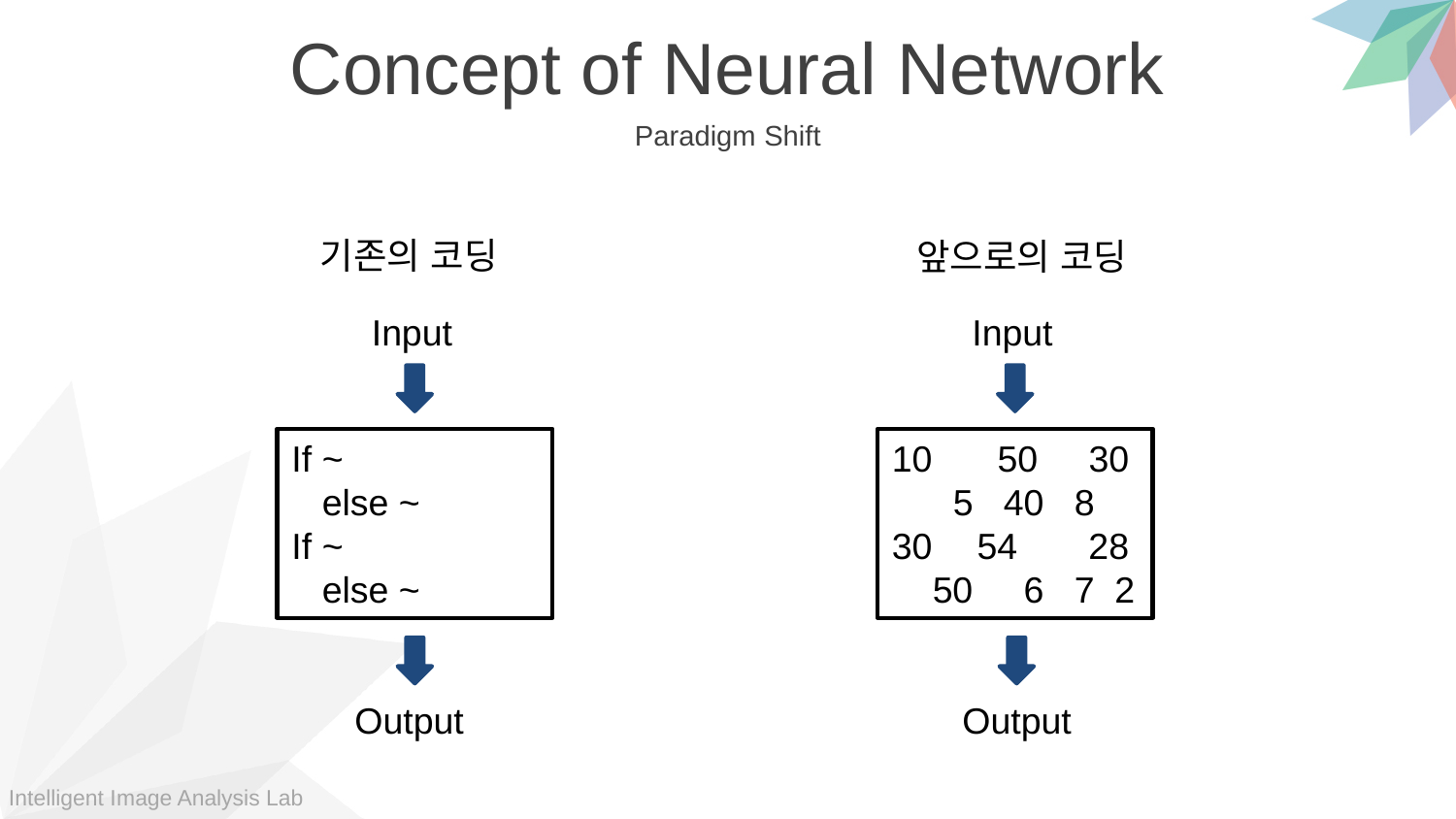

Concept of Neural Network
Paradigm Shift
기존의 코딩
앞으로의 코딩
Input

If ~
   else ~
If ~
   else ~

Output
Input

     50     30
      5   40   8
   54       28
    50     6   7  2

Output